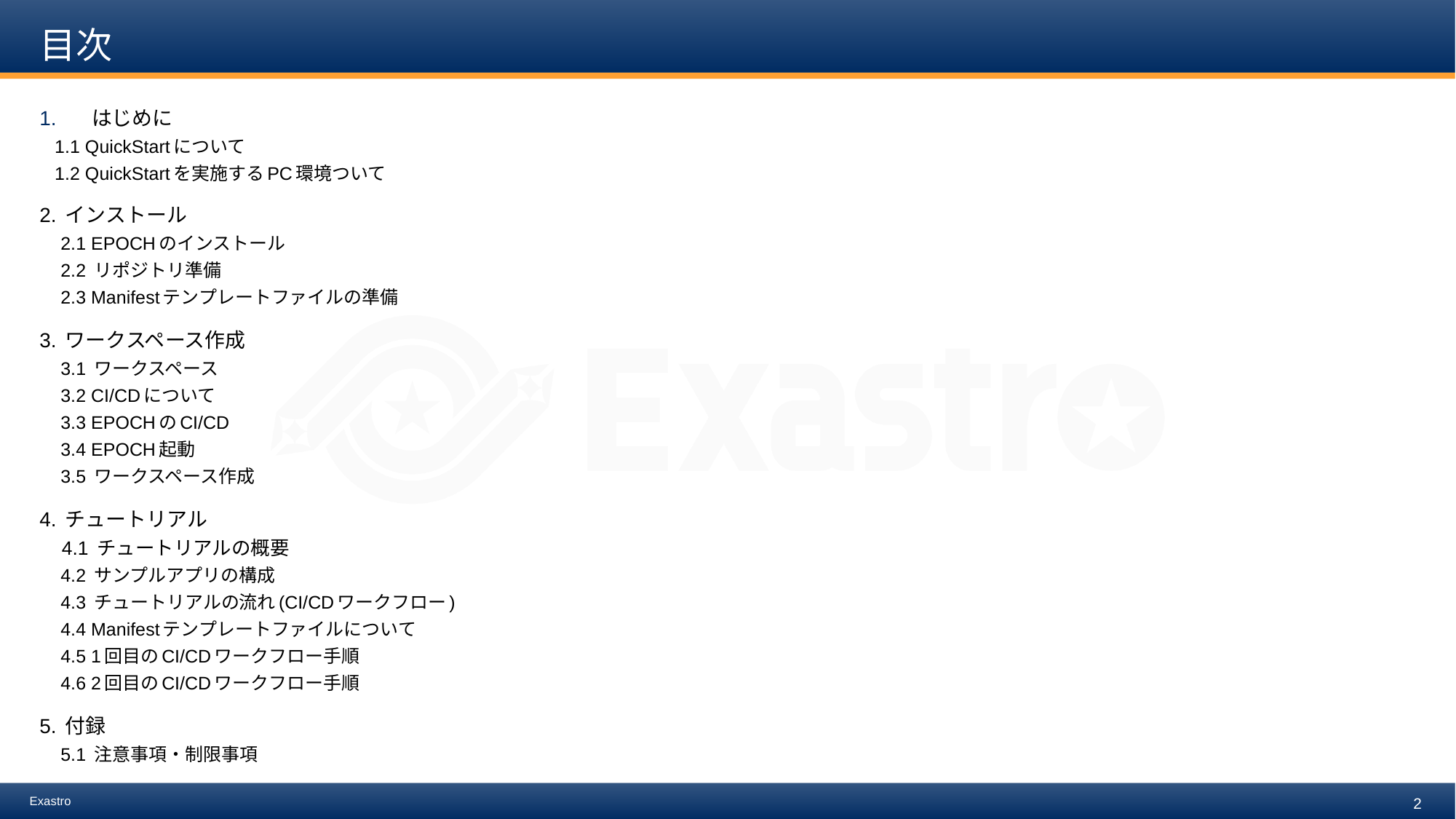

# 目次
はじめに
   1.1 QuickStartについて
   1.2 QuickStartを実施するPC環境ついて

2. インストール
　2.1 EPOCHのインストール
　2.2 リポジトリ準備
　2.3 Manifestテンプレートファイルの準備

3. ワークスペース作成
　3.1 ワークスペース
　3.2 CI/CDについて
　3.3 EPOCHのCI/CD
　3.4 EPOCH起動
　3.5 ワークスペース作成

4. チュートリアル
　4.1 チュートリアルの概要
　4.2 サンプルアプリの構成
　4.3 チュートリアルの流れ(CI/CDワークフロー)
　4.4 Manifestテンプレートファイルについて
　4.5 1回目のCI/CDワークフロー手順
　4.6 2回目のCI/CDワークフロー手順

5. 付録
　5.1 注意事項・制限事項